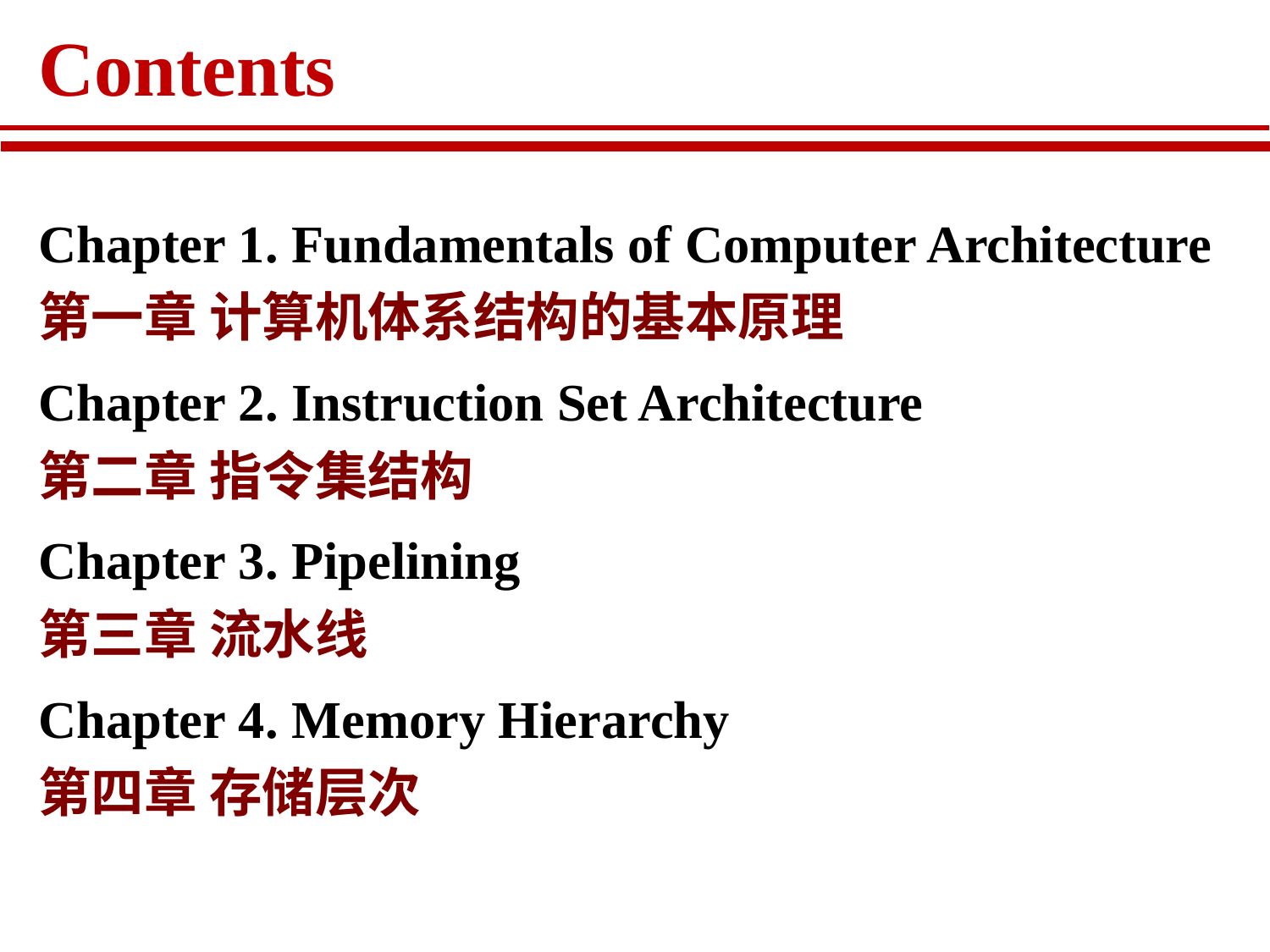

# Contents
Chapter 1. Fundamentals of Computer Architecture
第一章 计算机体系结构的基本原理
Chapter 2. Instruction Set Architecture
第二章 指令集结构
Chapter 3. Pipelining
第三章 流水线
Chapter 4. Memory Hierarchy
第四章 存储层次